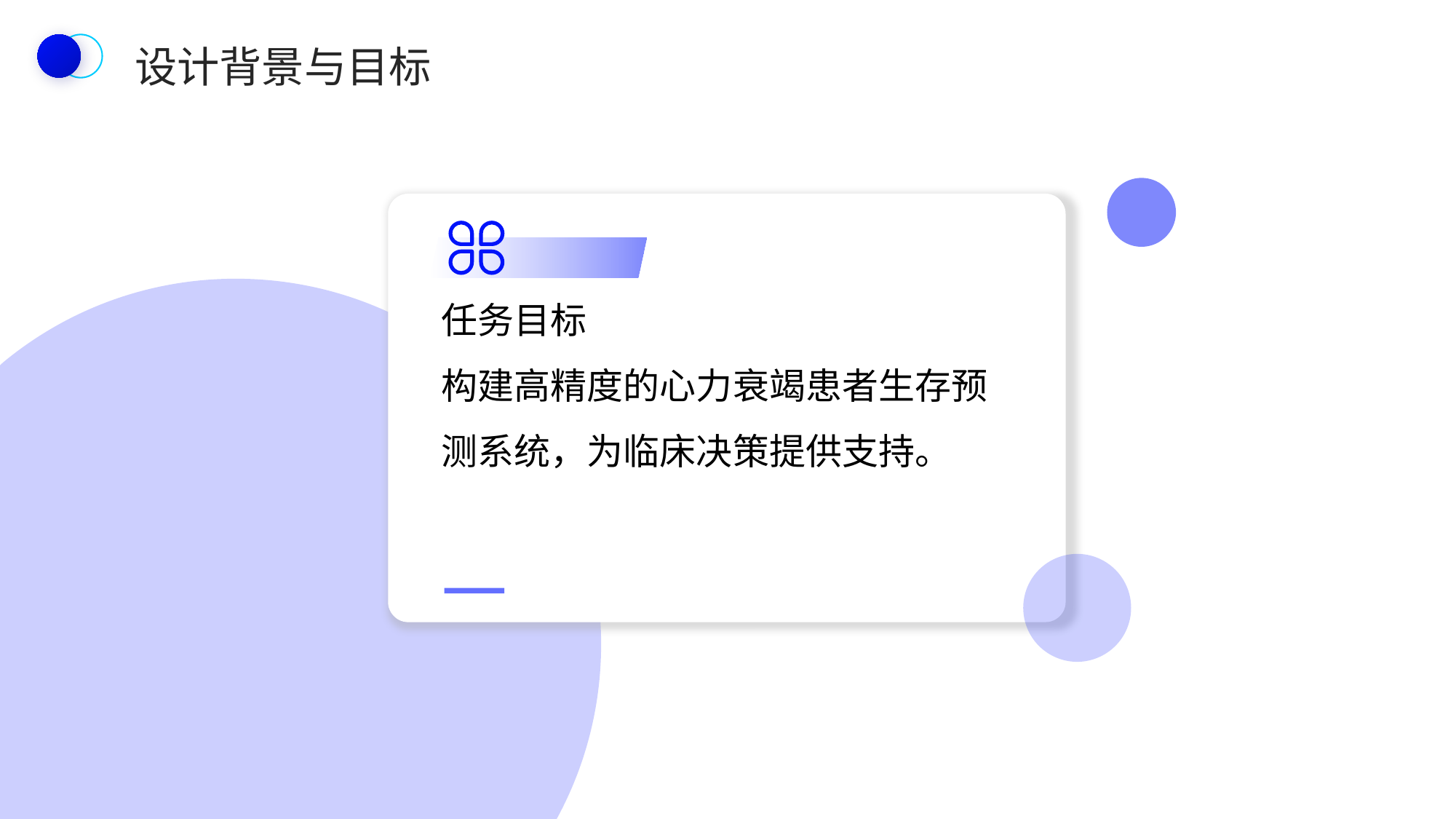

设计背景与目标

任务目标
构建高精度的心力衰竭患者生存预测系统，为临床决策提供支持。